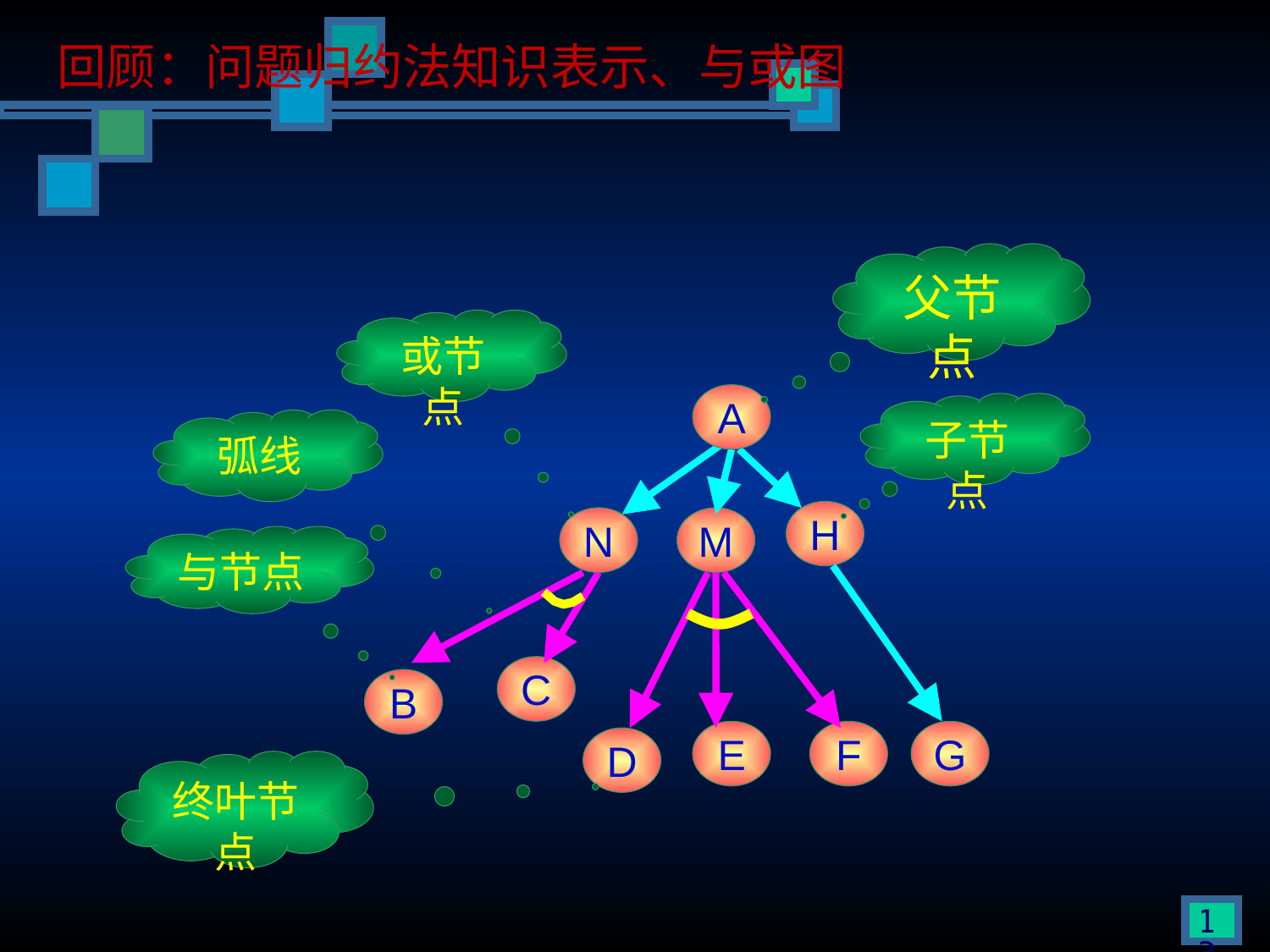

回顾：问题归约法知识表示、与或图
父节点
或节点
A
子节点
弧线

H
N
M
与节点

C
B
E
F
G
D
终叶节点
133